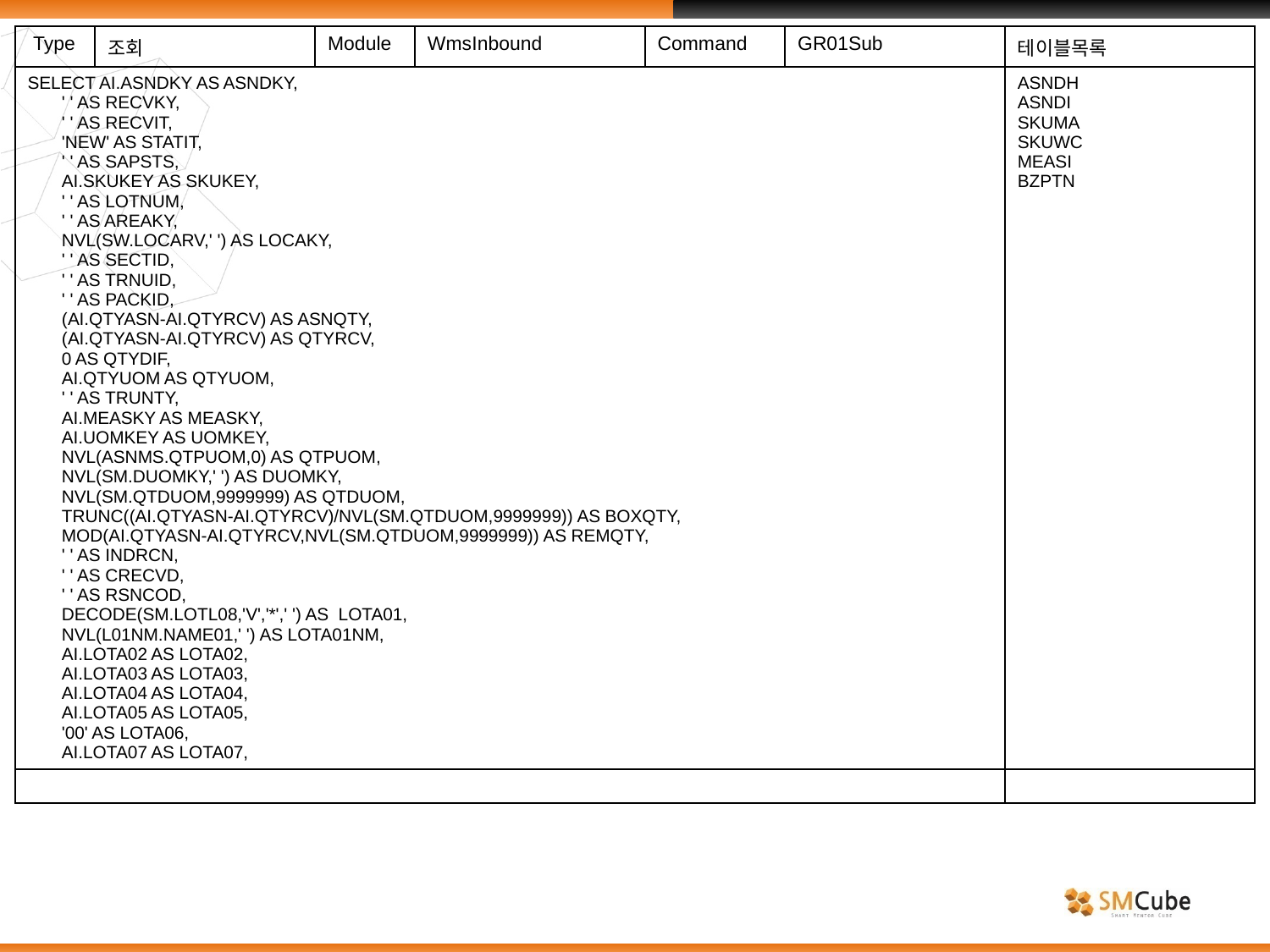

| Type | 조회 | Module | WmsInbound | Command | GR01Sub | 테이블목록 |
| --- | --- | --- | --- | --- | --- | --- |
| SELECT AI.ASNDKY AS ASNDKY, ' ' AS RECVKY, ' ' AS RECVIT, 'NEW' AS STATIT, ' ' AS SAPSTS, AI.SKUKEY AS SKUKEY, ' ' AS LOTNUM, ' ' AS AREAKY, NVL(SW.LOCARV,' ') AS LOCAKY, ' ' AS SECTID, ' ' AS TRNUID, ' ' AS PACKID, (AI.QTYASN-AI.QTYRCV) AS ASNQTY, (AI.QTYASN-AI.QTYRCV) AS QTYRCV, 0 AS QTYDIF, AI.QTYUOM AS QTYUOM, ' ' AS TRUNTY, AI.MEASKY AS MEASKY, AI.UOMKEY AS UOMKEY, NVL(ASNMS.QTPUOM,0) AS QTPUOM, NVL(SM.DUOMKY,' ') AS DUOMKY, NVL(SM.QTDUOM,9999999) AS QTDUOM, TRUNC((AI.QTYASN-AI.QTYRCV)/NVL(SM.QTDUOM,9999999)) AS BOXQTY, MOD(AI.QTYASN-AI.QTYRCV,NVL(SM.QTDUOM,9999999)) AS REMQTY, ' ' AS INDRCN, ' ' AS CRECVD, ' ' AS RSNCOD, DECODE(SM.LOTL08,'V','\*',' ') AS LOTA01, NVL(L01NM.NAME01,' ') AS LOTA01NM, AI.LOTA02 AS LOTA02, AI.LOTA03 AS LOTA03, AI.LOTA04 AS LOTA04, AI.LOTA05 AS LOTA05, '00' AS LOTA06, AI.LOTA07 AS LOTA07, |  |  |  |  |  | ASNDH ASNDI SKUMA SKUWC MEASI BZPTN |
|  |  |  |  |  |  |  |